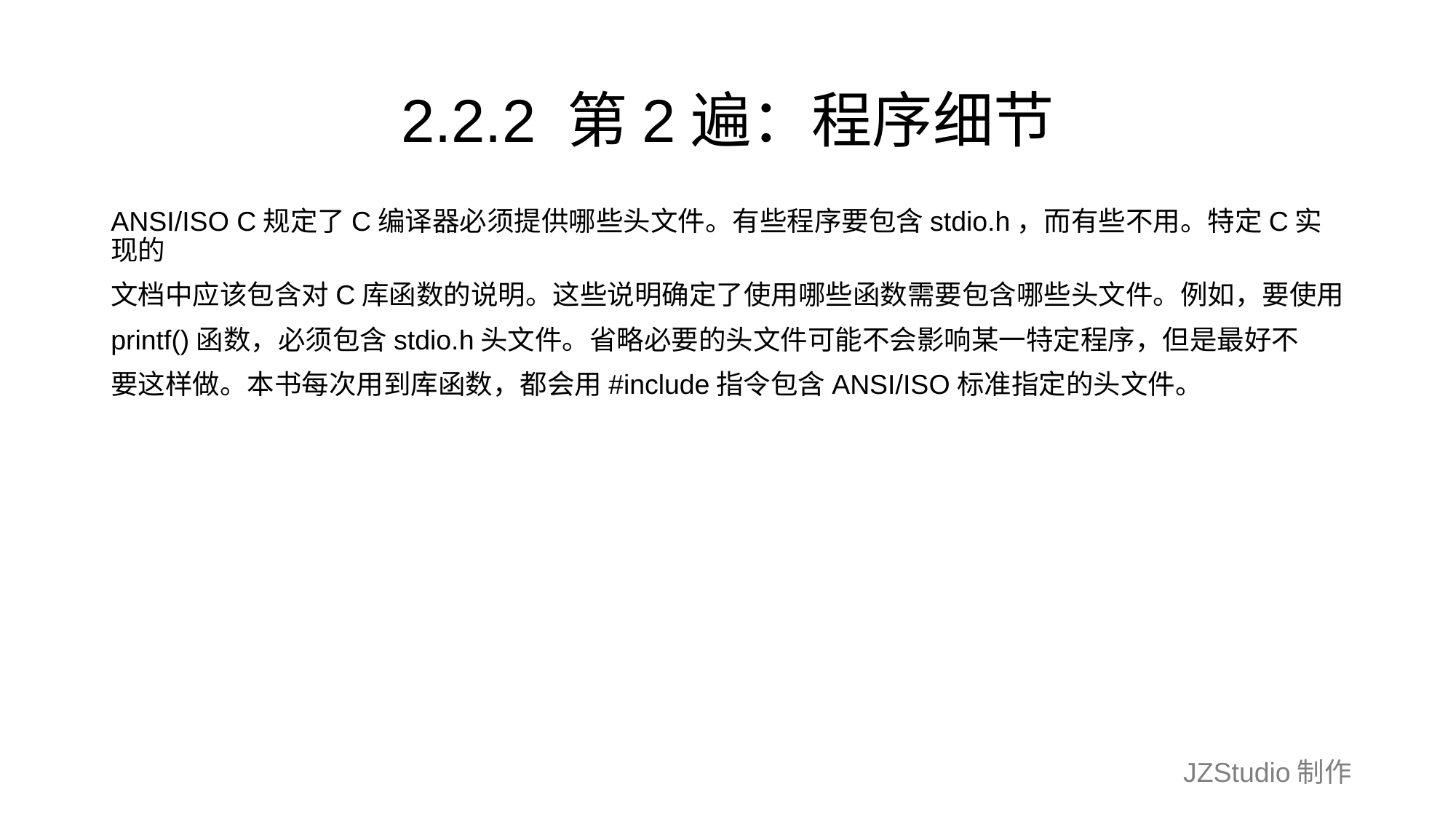

# 2.2.2 第2遍：程序细节
ANSI/ISO C规定了C编译器必须提供哪些头文件。有些程序要包含stdio.h，而有些不用。特定C实现的
文档中应该包含对C库函数的说明。这些说明确定了使用哪些函数需要包含哪些头文件。例如，要使用
printf()函数，必须包含stdio.h头文件。省略必要的头文件可能不会影响某一特定程序，但是最好不
要这样做。本书每次用到库函数，都会用#include指令包含ANSI/ISO标准指定的头文件。